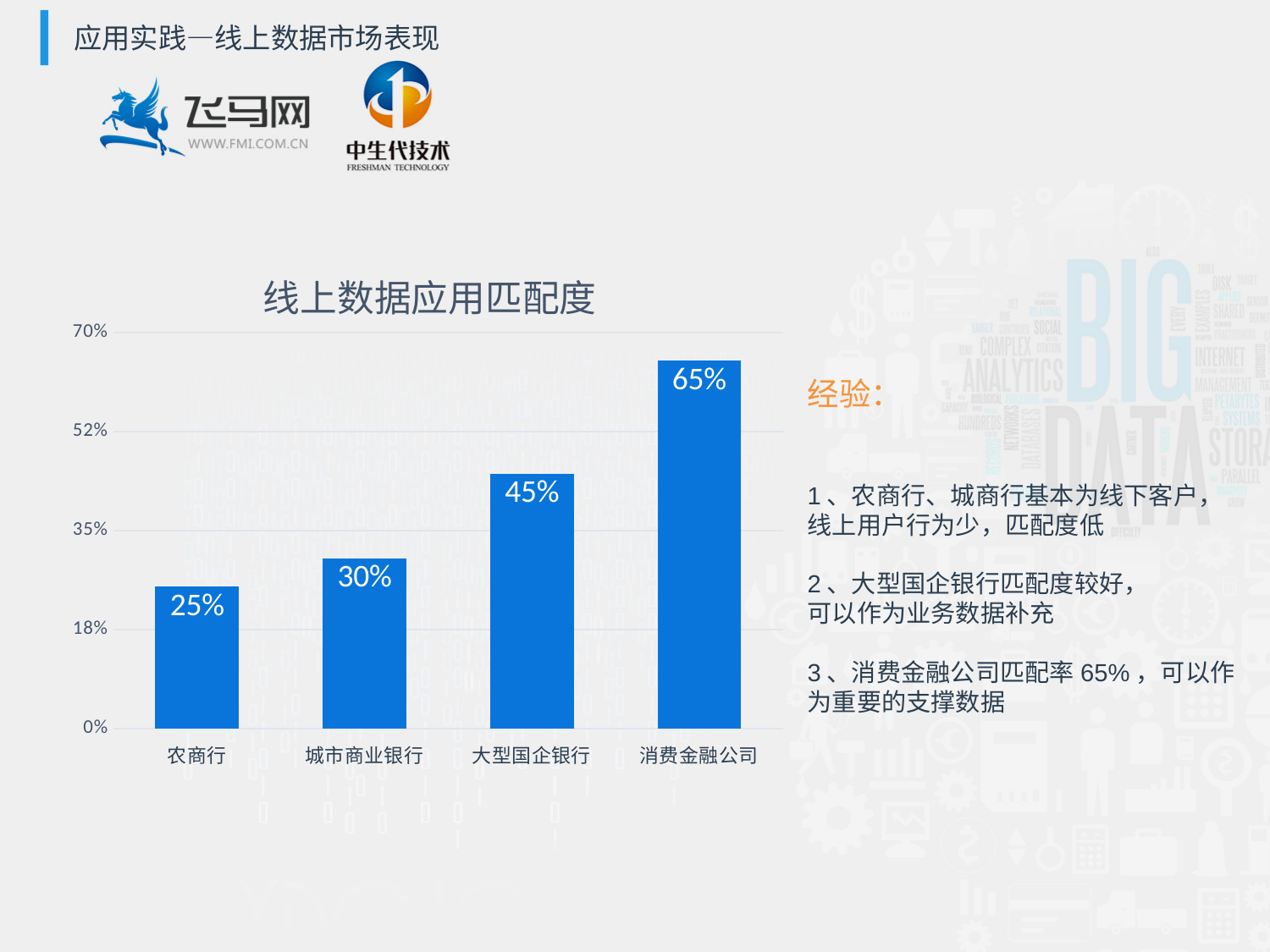

应用实践—线上数据市场表现

### Chart: 线上数据应用匹配度

| Category |  |
|---|---|
| 农商行 | 0.25 |
| 城市商业银行 | 0.3 |
| 大型国企银行 | 0.45 |
| 消费金融公司 | 0.65 |
经验：

1、农商行、城商行基本为线下客户，线上用户行为少，匹配度低

2、大型国企银行匹配度较好，
可以作为业务数据补充

3、消费金融公司匹配率65%，可以作为重要的支撑数据